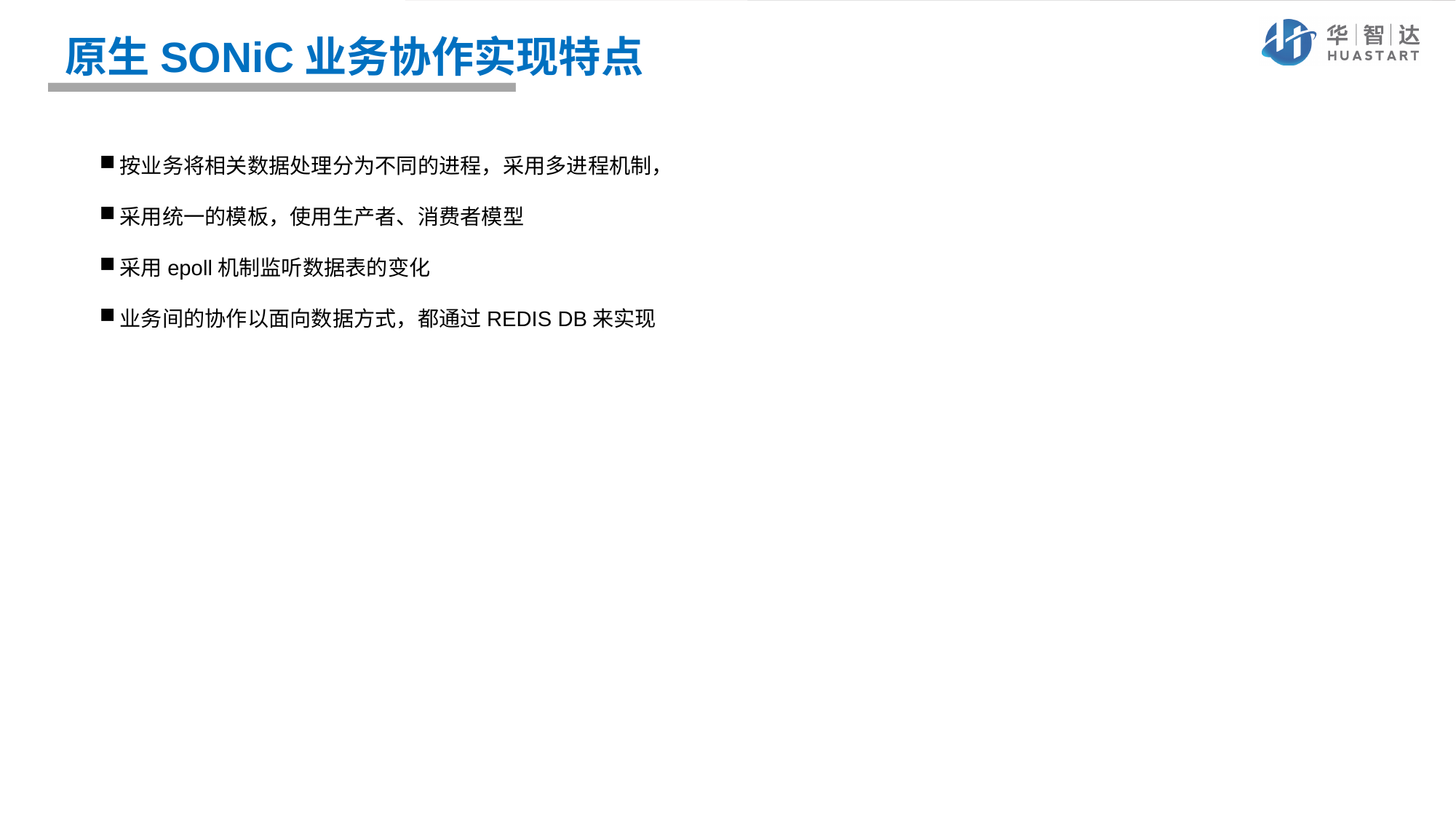

# 原生SONiC业务协作实现特点
按业务将相关数据处理分为不同的进程，采用多进程机制，

采用统一的模板，使用生产者、消费者模型

采用epoll机制监听数据表的变化

业务间的协作以面向数据方式，都通过REDIS DB来实现
承载业务